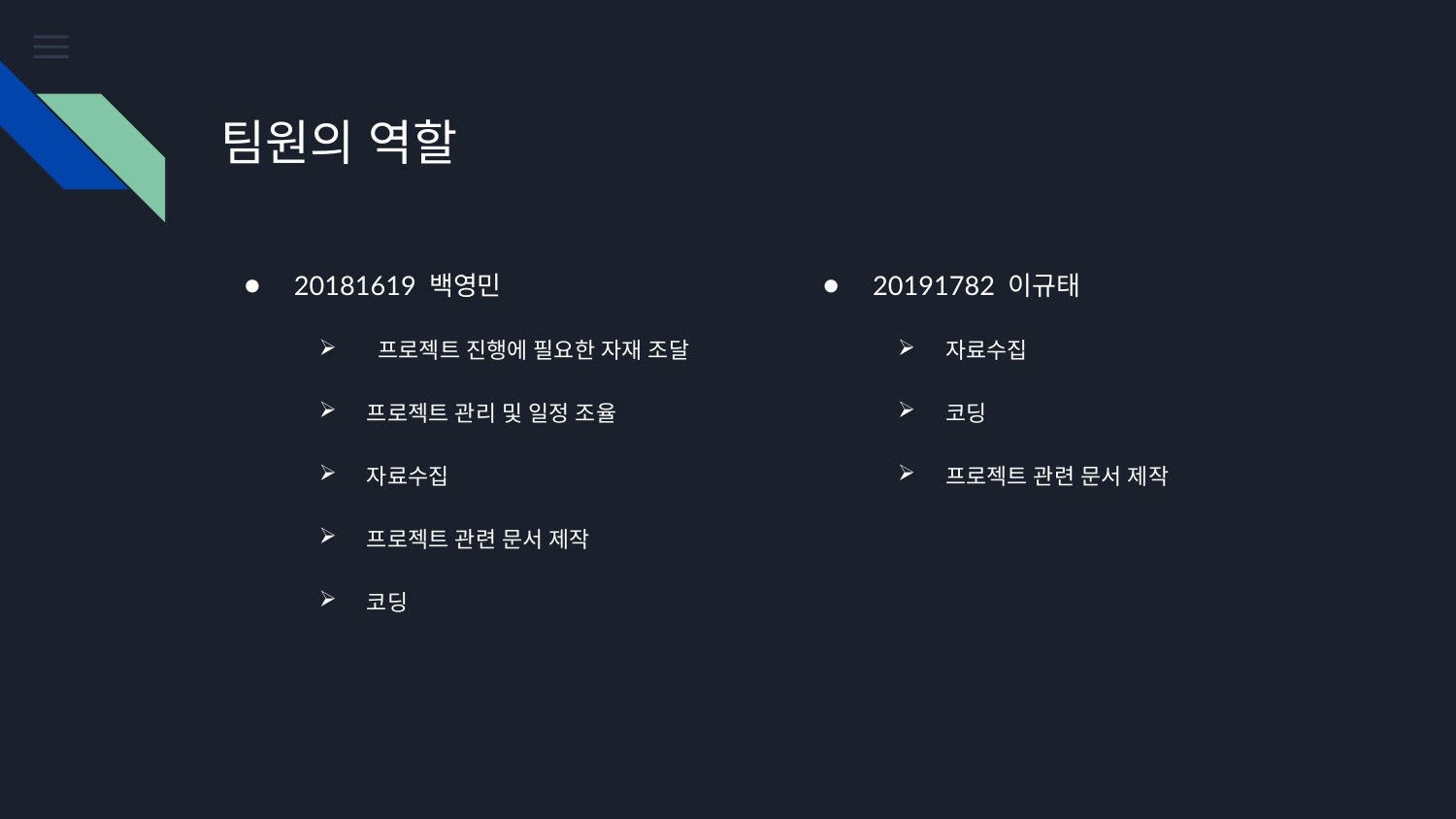

# 팀원의 역할
20181619 백영민
 프로젝트 진행에 필요한 자재 조달
프로젝트 관리 및 일정 조율
자료수집
프로젝트 관련 문서 제작
코딩

20191782 이규태
자료수집
코딩
프로젝트 관련 문서 제작